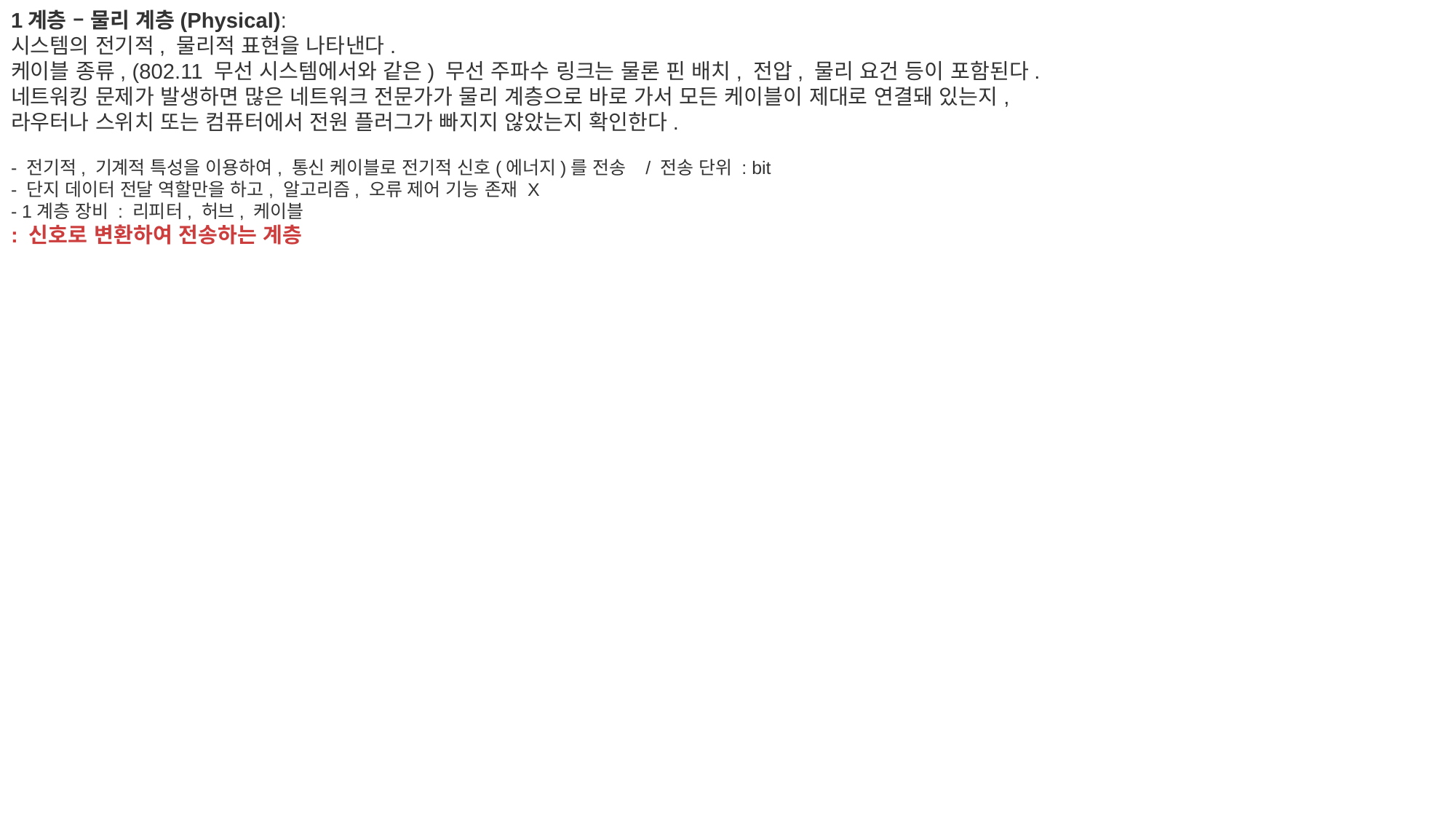

1계층 – 물리 계층(Physical):
시스템의 전기적, 물리적 표현을 나타낸다.
케이블 종류, (802.11 무선 시스템에서와 같은) 무선 주파수 링크는 물론 핀 배치, 전압, 물리 요건 등이 포함된다.
네트워킹 문제가 발생하면 많은 네트워크 전문가가 물리 계층으로 바로 가서 모든 케이블이 제대로 연결돼 있는지,
라우터나 스위치 또는 컴퓨터에서 전원 플러그가 빠지지 않았는지 확인한다.
- 전기적, 기계적 특성을 이용하여, 통신 케이블로 전기적 신호(에너지)를 전송   / 전송 단위 : bit
- 단지 데이터 전달 역할만을 하고, 알고리즘, 오류 제어 기능 존재 X
- 1계층 장비 : 리피터, 허브, 케이블
: 신호로 변환하여 전송하는 계층